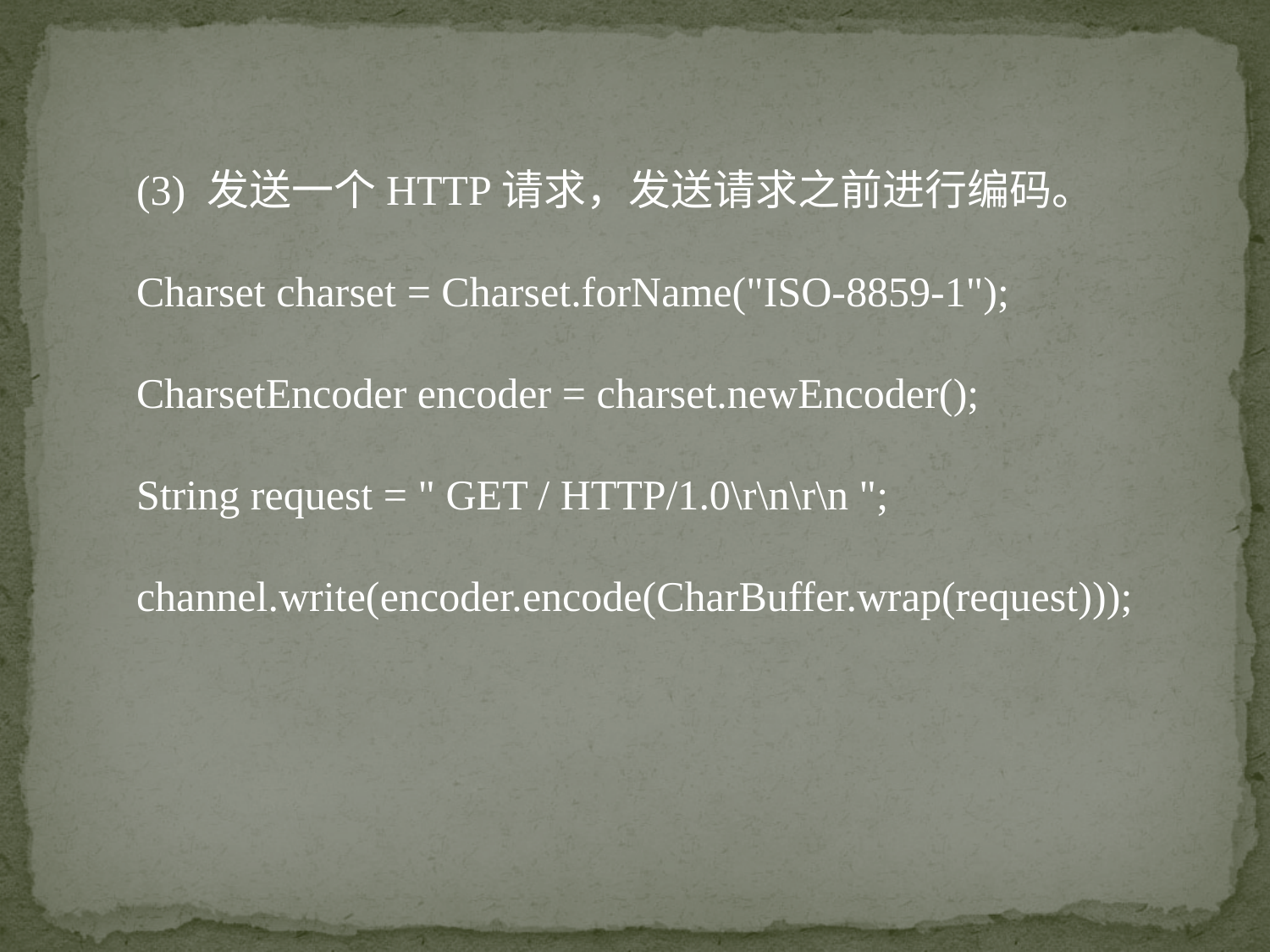

(3) 发送一个HTTP请求，发送请求之前进行编码。
Charset charset = Charset.forName("ISO-8859-1");
CharsetEncoder encoder = charset.newEncoder();
String request = " GET / HTTP/1.0\r\n\r\n ";
channel.write(encoder.encode(CharBuffer.wrap(request)));